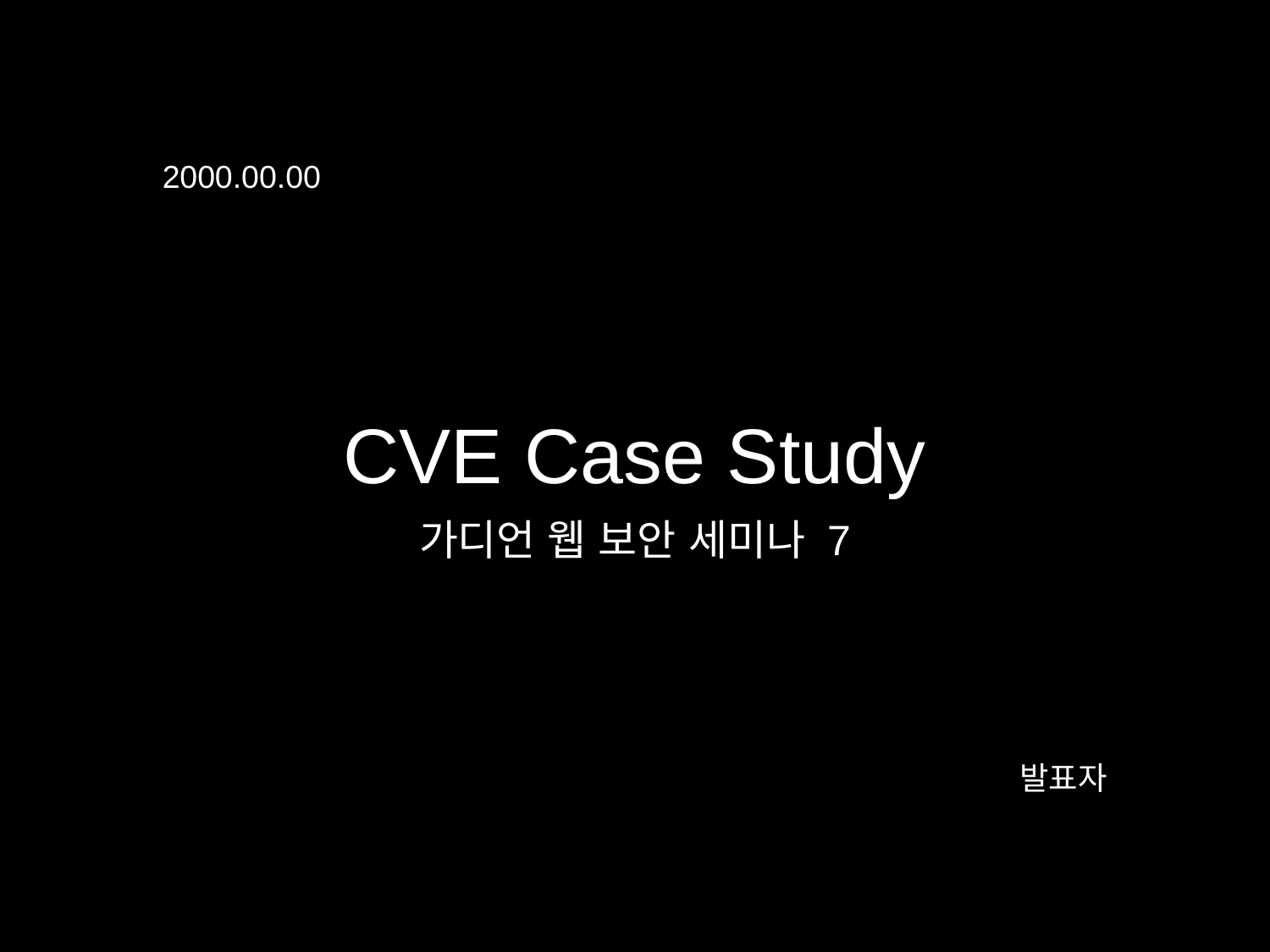

2000.00.00
CVE Case Study
가디언 웹 보안 세미나 7
발표자